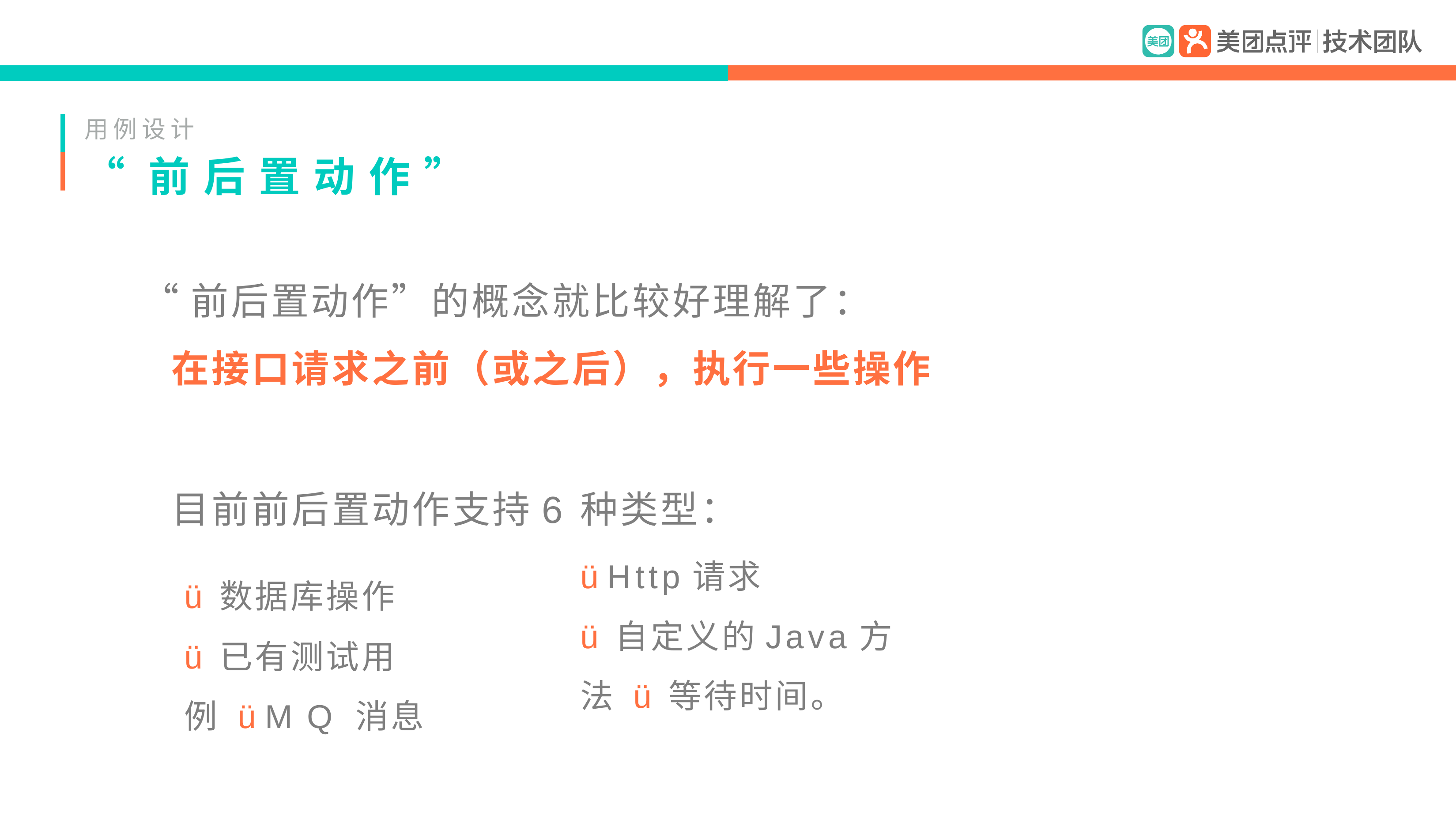

用例设计
# “前后置动作”

“前后置动作”的概念就比较好理解了：
在接口请求之前（或之后），执行一些操作

目前前后置动作支持6种类型：
ü数据库操作 ü已有测试用例 üMQ消息
üHttp请求
ü自定义的Java方法 ü等待时间。